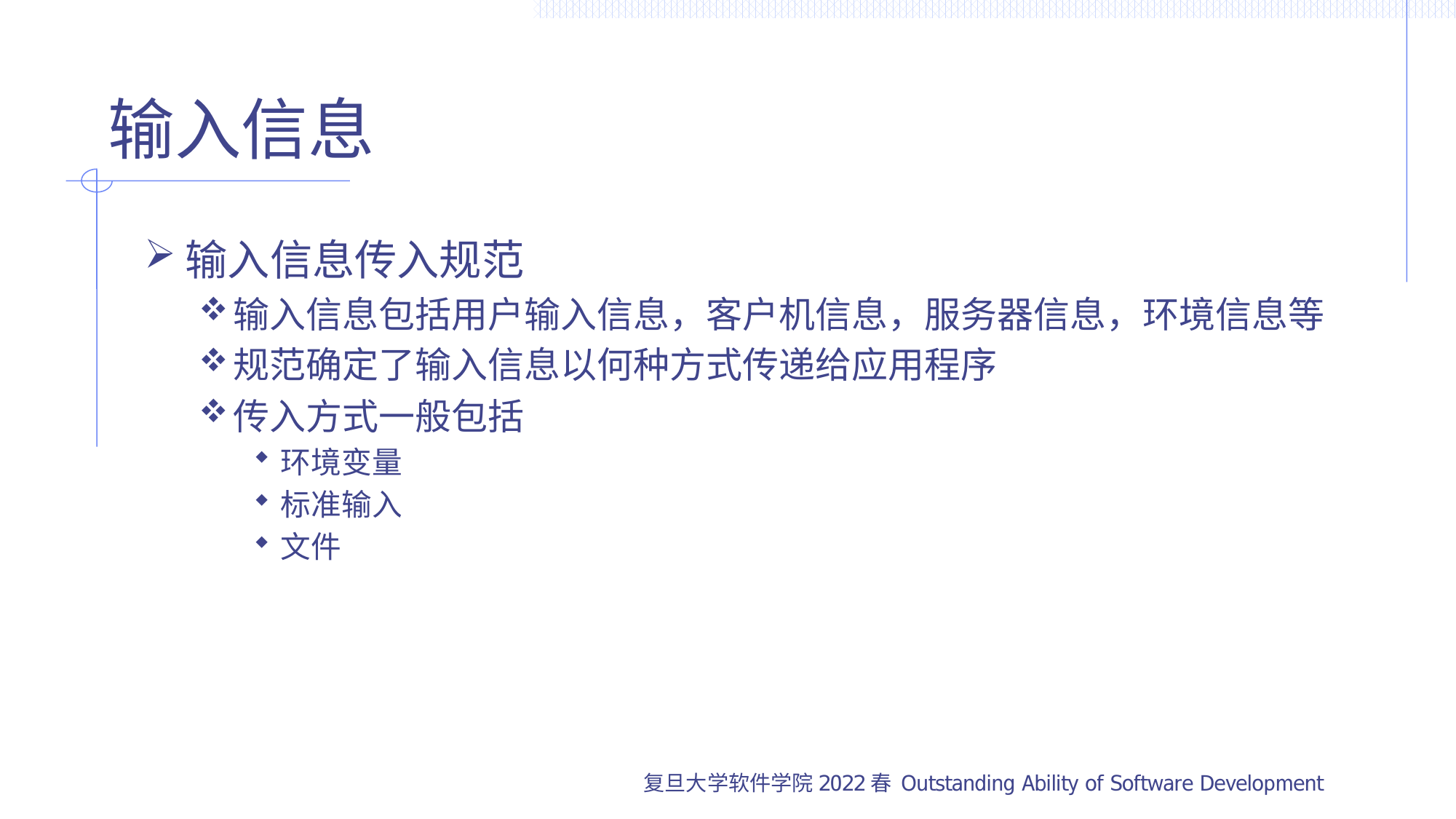

# 输入信息
输入信息传入规范
输入信息包括用户输入信息，客户机信息，服务器信息，环境信息等
规范确定了输入信息以何种方式传递给应用程序
传入方式一般包括
环境变量
标准输入
文件